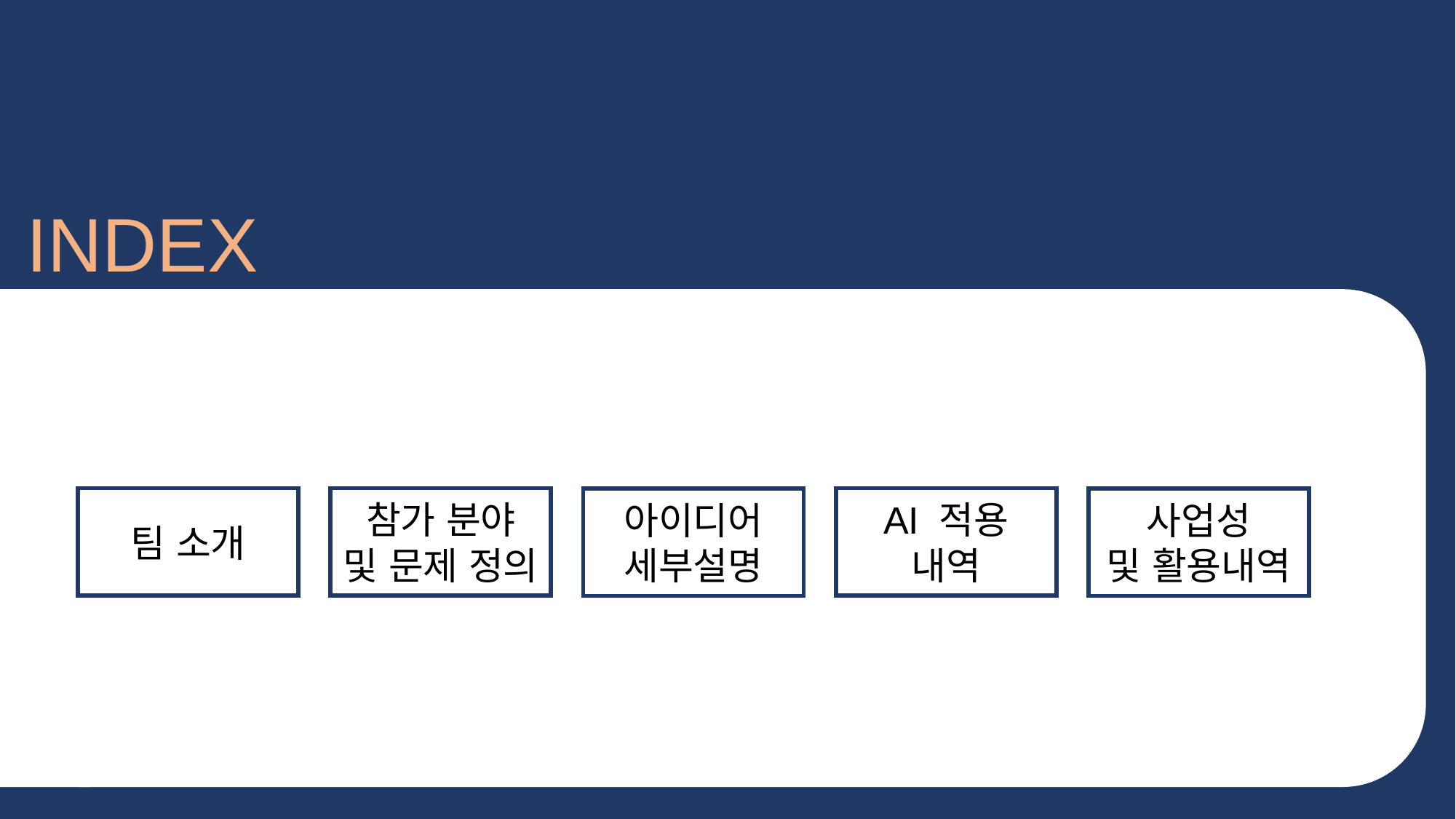

INDEX

참가 분야
및 문제 정의
AI 적용 내역
팀 소개
아이디어
세부설명
사업성
및 활용내역